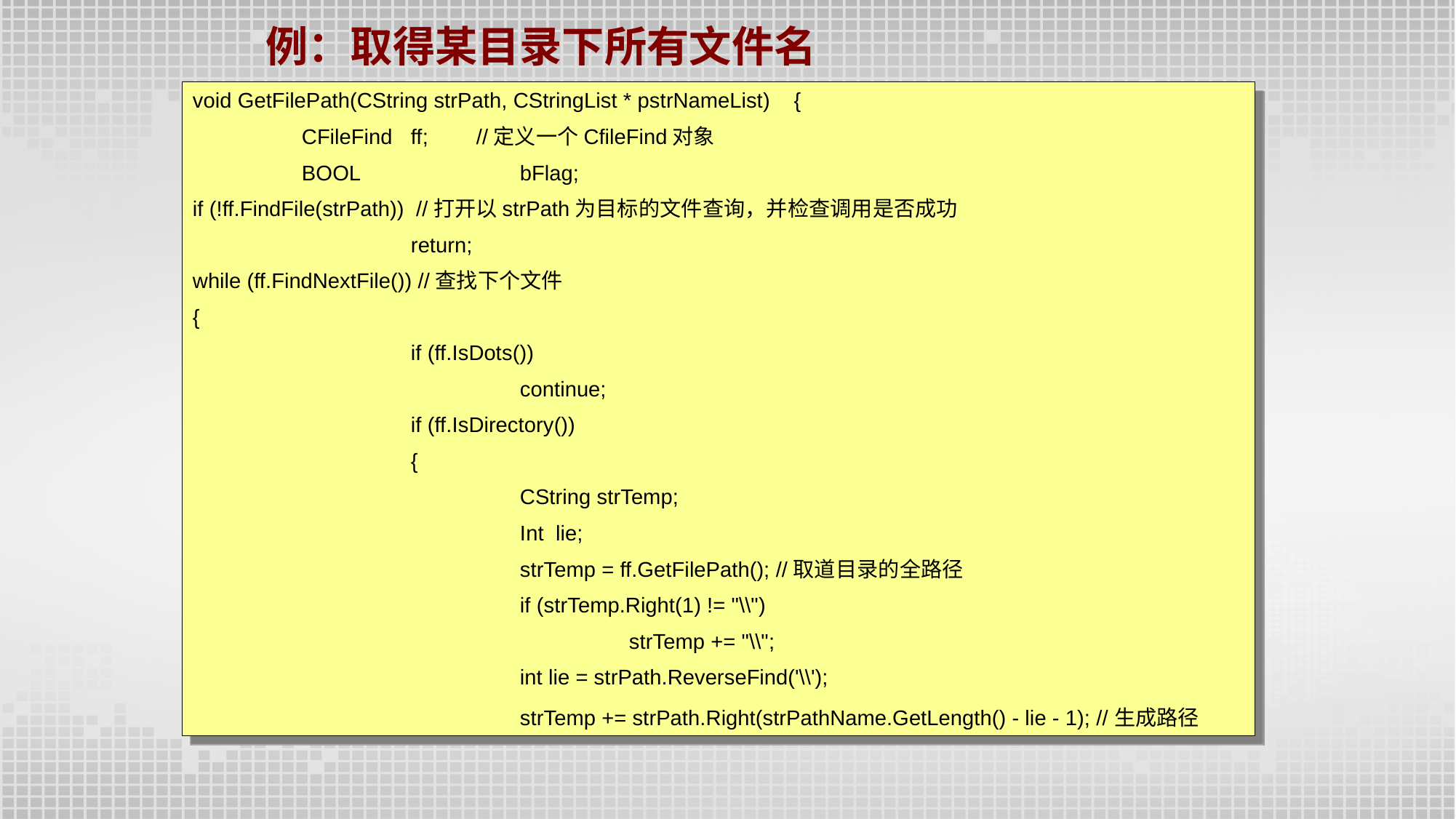

例：取得某目录下所有文件名
void GetFilePath(CString strPath, CStringList * pstrNameList)    {
	CFileFind	ff;        //定义一个CfileFind对象
	BOOL		bFlag;
if (!ff.FindFile(strPath))  //打开以strPath为目标的文件查询，并检查调用是否成功
		return;
while (ff.FindNextFile()) //查找下个文件
{
		if (ff.IsDots())
			continue;
		if (ff.IsDirectory())
		{
			CString strTemp;
			Int  lie;
			strTemp = ff.GetFilePath(); //取道目录的全路径
			if (strTemp.Right(1) != "\\")
				strTemp += "\\";
			int lie = strPath.ReverseFind('\\');
			strTemp += strPath.Right(strPathName.GetLength() - lie - 1); //生成路径